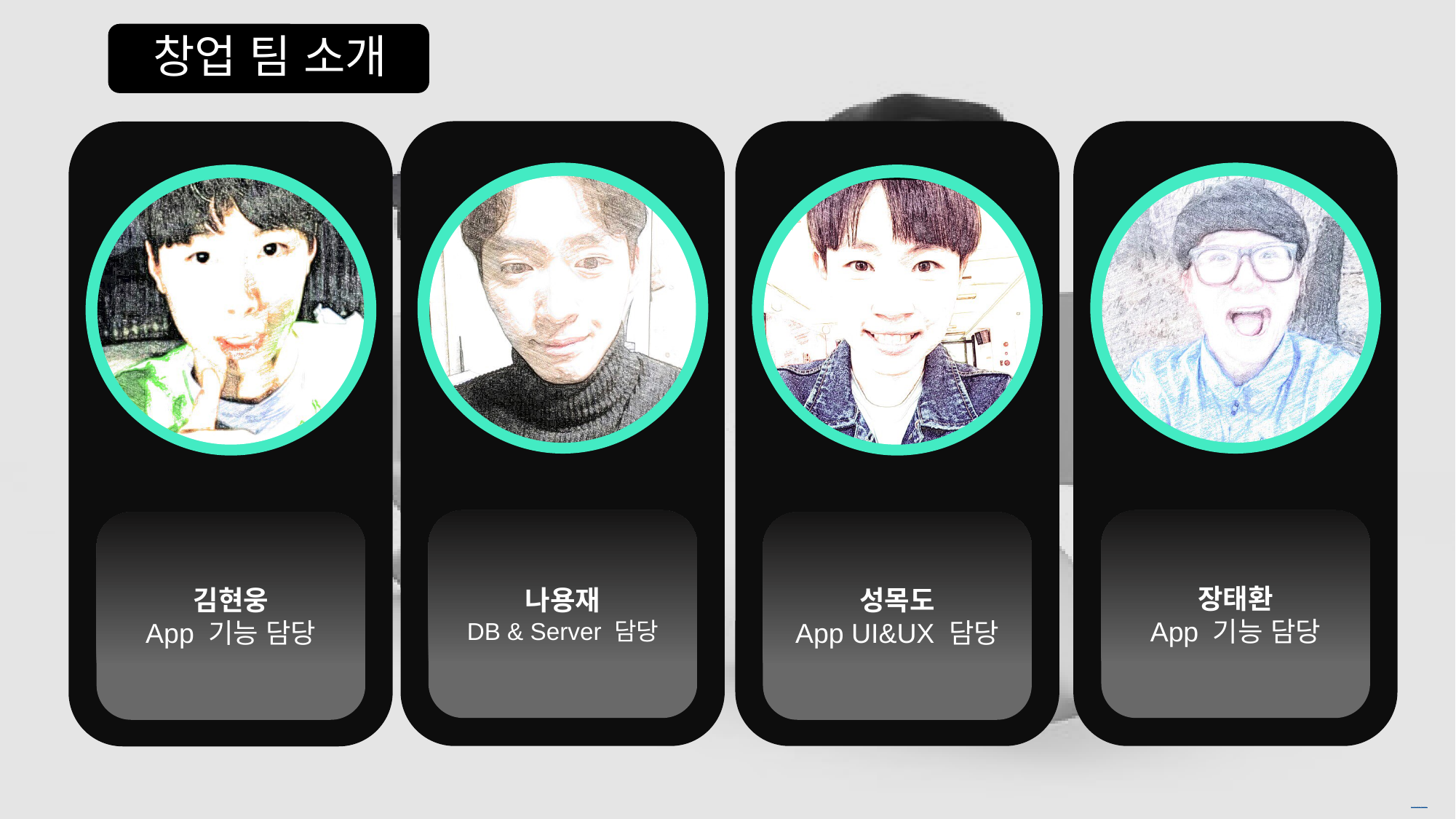

창업 팀 소개

장태환
App 기능 담당
나용재
DB & Server 담당
김현웅
App 기능 담당
성목도
App UI&UX 담당
Free PowerPoint Templates